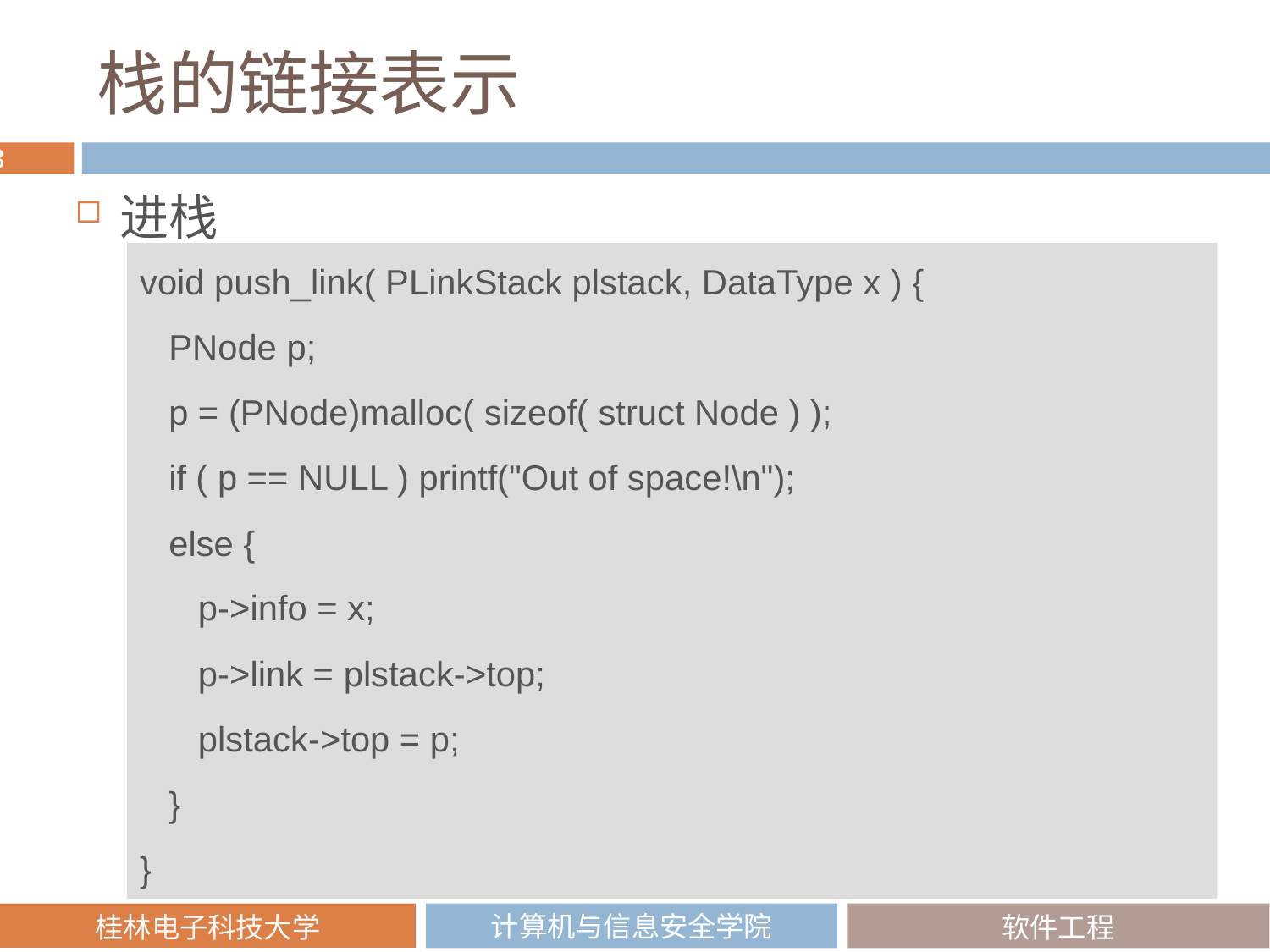

# 栈的链接表示
进栈
void push_link( PLinkStack plstack, DataType x ) {
   PNode p;
   p = (PNode)malloc( sizeof( struct Node ) );
   if ( p == NULL ) printf("Out of space!\n");
   else {
      p->info = x;
      p->link = plstack->top;
      plstack->top = p;
   }
}